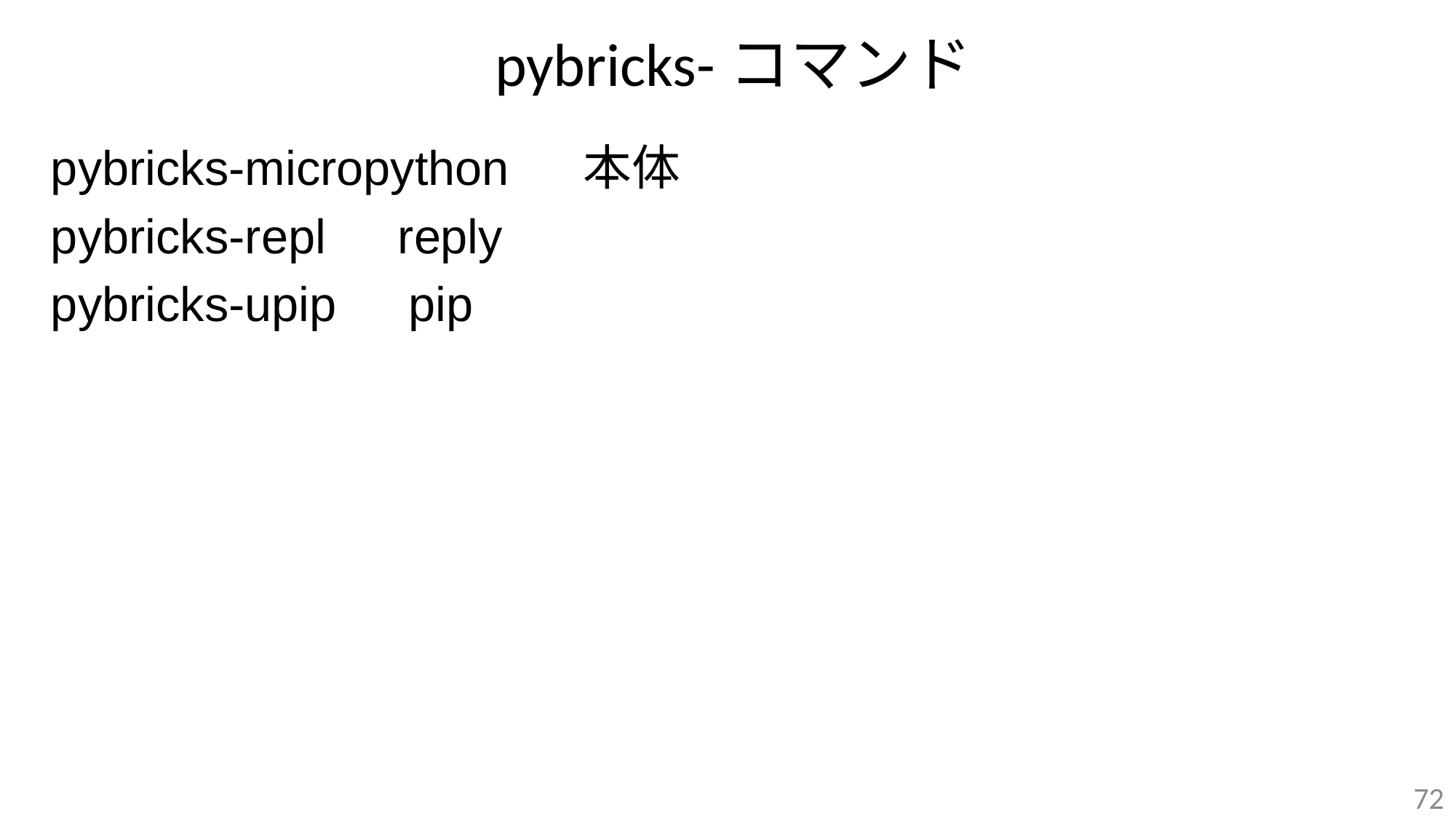

# pybricks-コマンド
pybricks-micropython 　本体
pybricks-repl　reply
pybricks-upip　pip
72